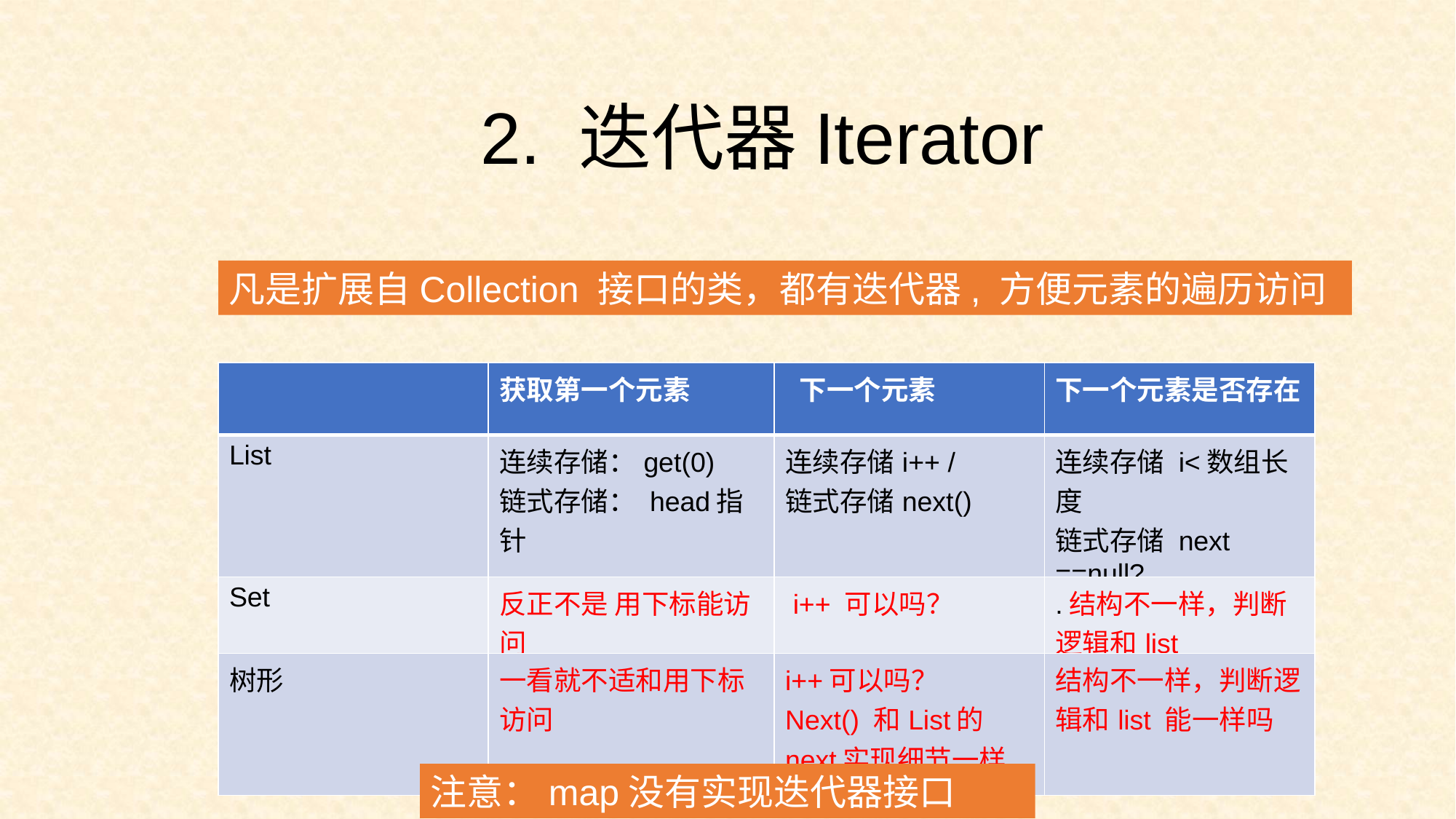

2. 迭代器Iterator
凡是扩展自Collection 接口的类，都有迭代器, 方便元素的遍历访问
|  | 获取第一个元素 | 下一个元素 | 下一个元素是否存在 |
| --- | --- | --- | --- |
| List | 连续存储：get(0) 链式存储： head指针 | 连续存储i++ / 链式存储next() | 连续存储 i<数组长度 链式存储 next ==null? |
| Set | 反正不是 用下标能访问 | i++ 可以吗？ | .结构不一样，判断逻辑和list |
| 树形 | 一看就不适和用下标访问 | i++可以吗？ Next() 和List的next实现细节一样吗？ | 结构不一样，判断逻辑和list 能一样吗 |
注意：map没有实现迭代器接口